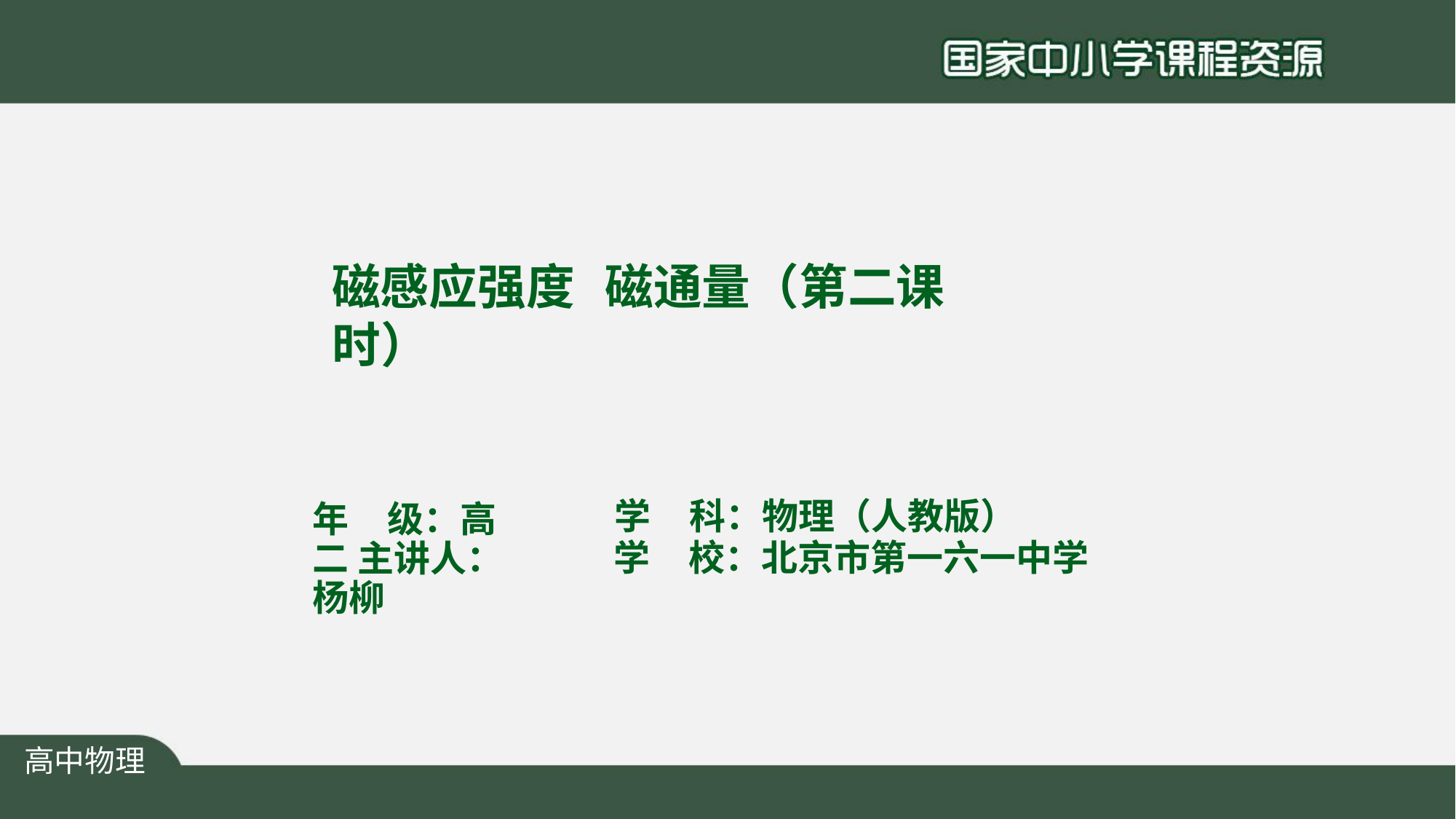

# 磁感应强度	磁通量（第二课时）
年	级：高二 主讲人：杨柳
学	科：物理（人教版）
学	校：北京市第一六一中学
高中物理